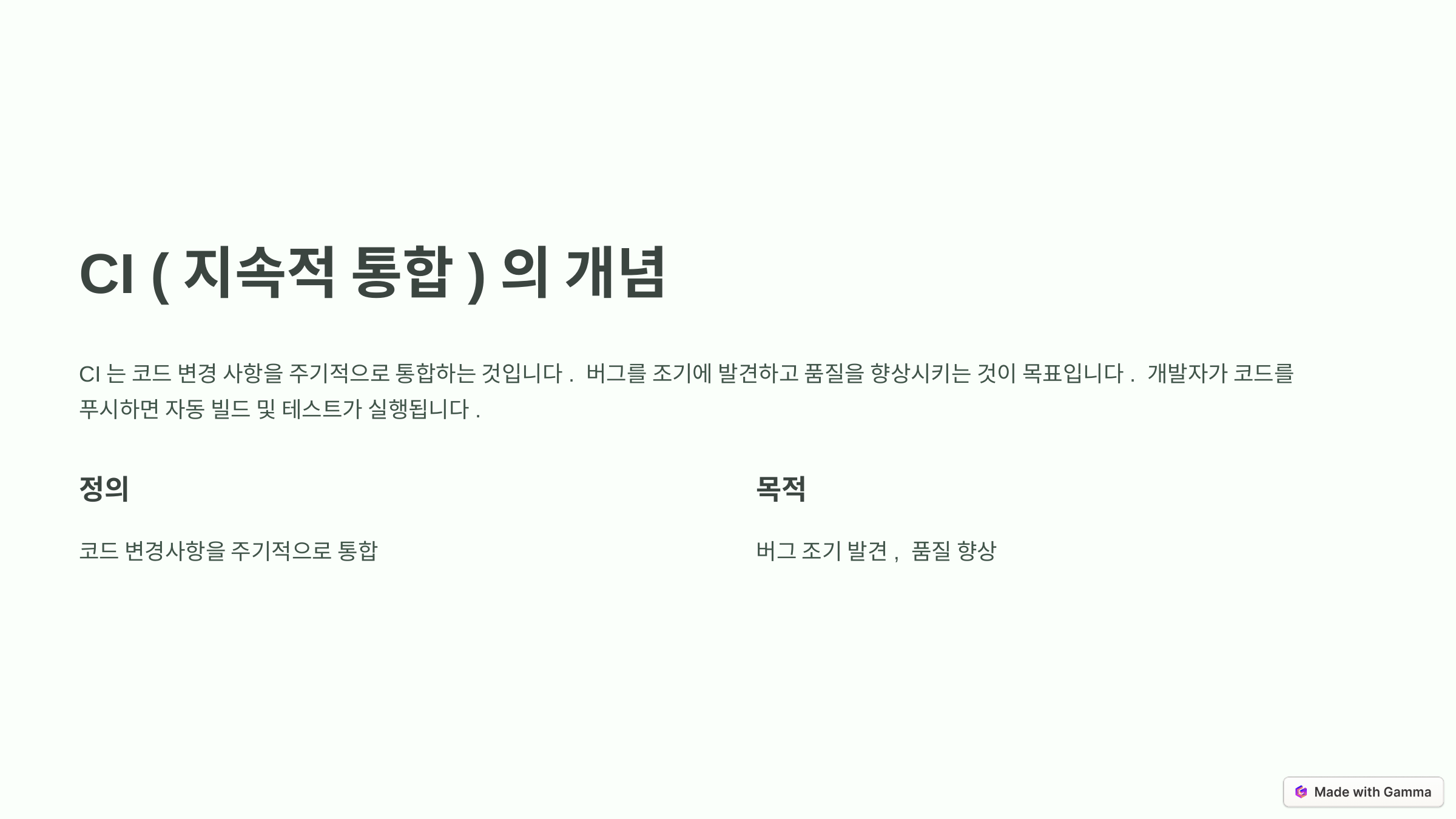

CI (지속적 통합)의 개념
CI는 코드 변경 사항을 주기적으로 통합하는 것입니다. 버그를 조기에 발견하고 품질을 향상시키는 것이 목표입니다. 개발자가 코드를 푸시하면 자동 빌드 및 테스트가 실행됩니다.
정의
목적
코드 변경사항을 주기적으로 통합
버그 조기 발견, 품질 향상